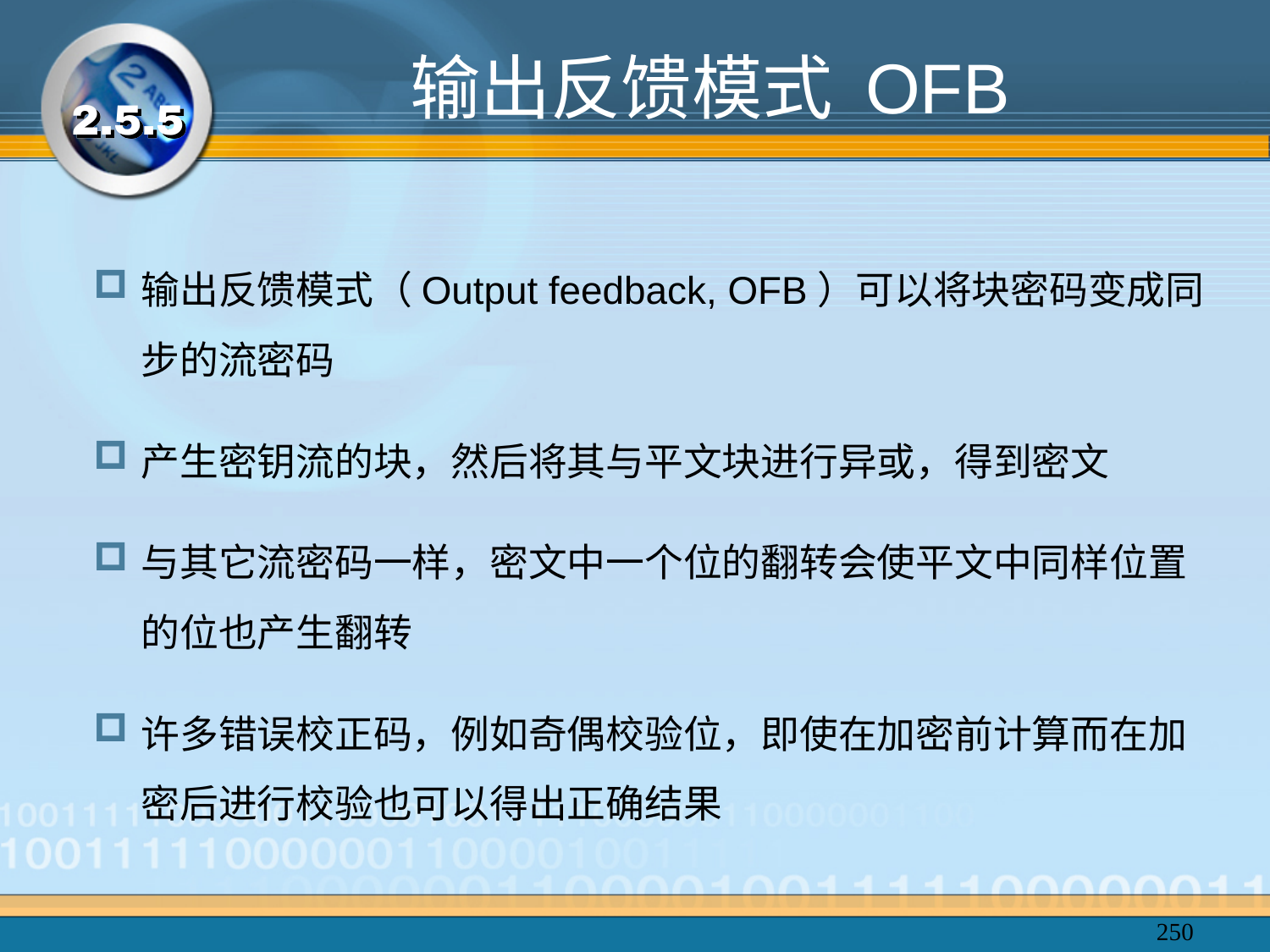

输出反馈模式 OFB
2.5.5
输出反馈模式（Output feedback, OFB）可以将块密码变成同步的流密码
产生密钥流的块，然后将其与平文块进行异或，得到密文
与其它流密码一样，密文中一个位的翻转会使平文中同样位置的位也产生翻转
许多错误校正码，例如奇偶校验位，即使在加密前计算而在加密后进行校验也可以得出正确结果
250